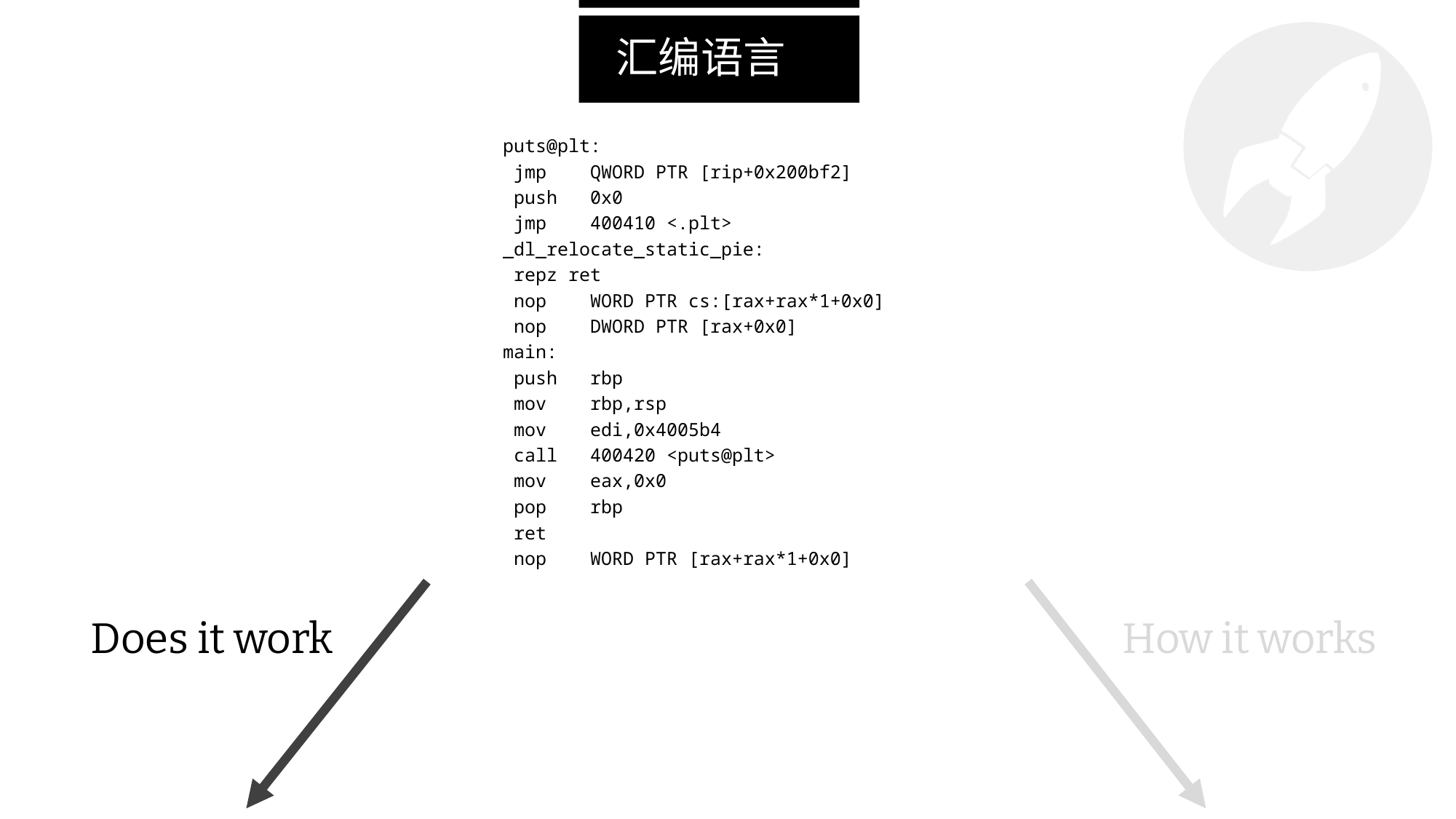

汇编语言
puts@plt:
 jmp    QWORD PTR [rip+0x200bf2]
 push   0x0
 jmp    400410 <.plt>
_dl_relocate_static_pie:
 repz ret
 nop    WORD PTR cs:[rax+rax*1+0x0]
 nop    DWORD PTR [rax+0x0]
main:
 push   rbp
 mov    rbp,rsp
 mov    edi,0x4005b4
 call   400420 <puts@plt>
 mov    eax,0x0
 pop    rbp
 ret
 nop    WORD PTR [rax+rax*1+0x0]

Does it work
How it works